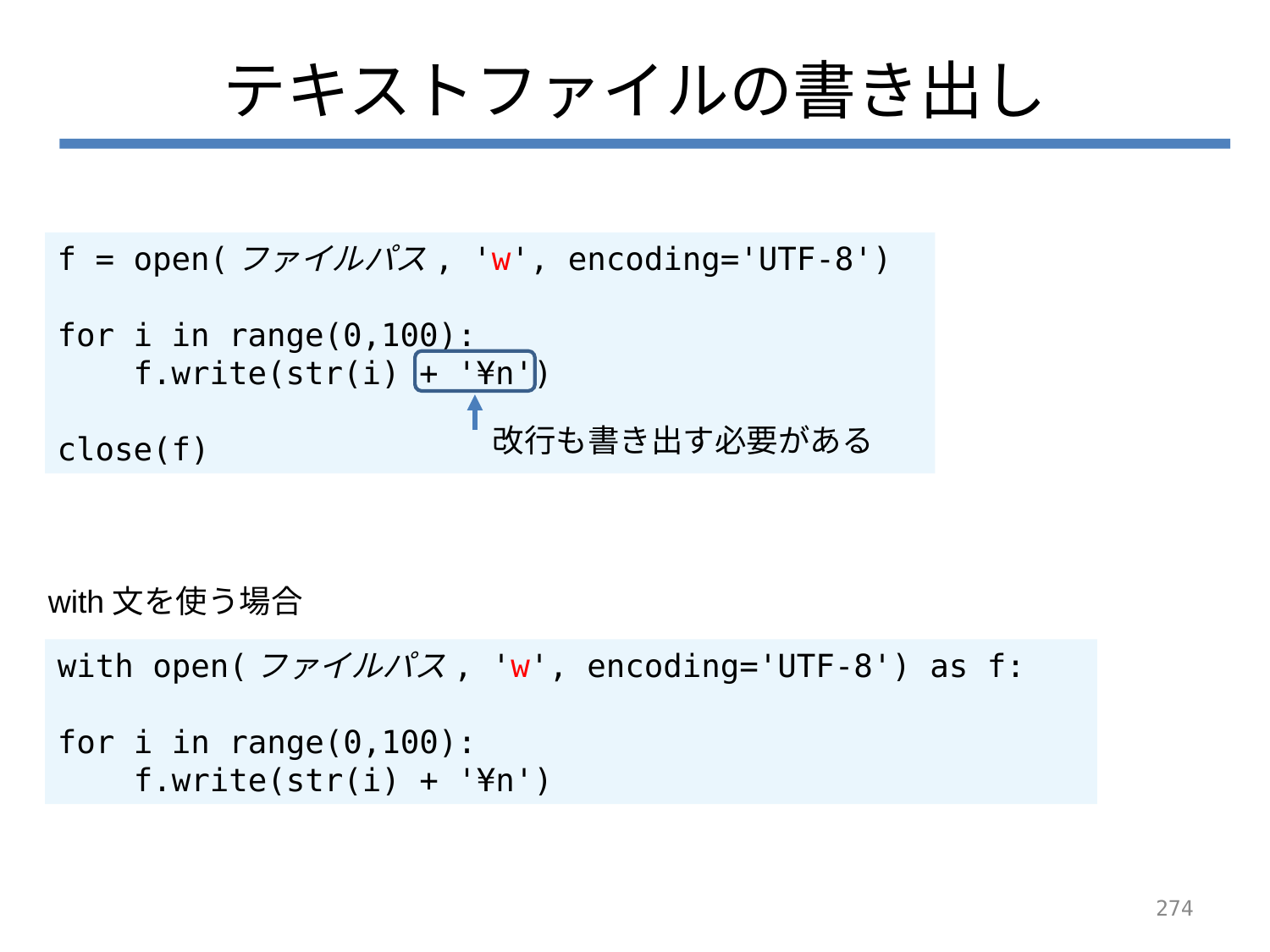

# テキストファイルの書き出し
f = open(ファイルパス, 'w', encoding='UTF-8')

for i in range(0,100):
    f.write(str(i) + '¥n')

close(f)

改行も書き出す必要がある
with文を使う場合
with open(ファイルパス, 'w', encoding='UTF-8') as f:

for i in range(0,100):
    f.write(str(i) + '¥n')
274